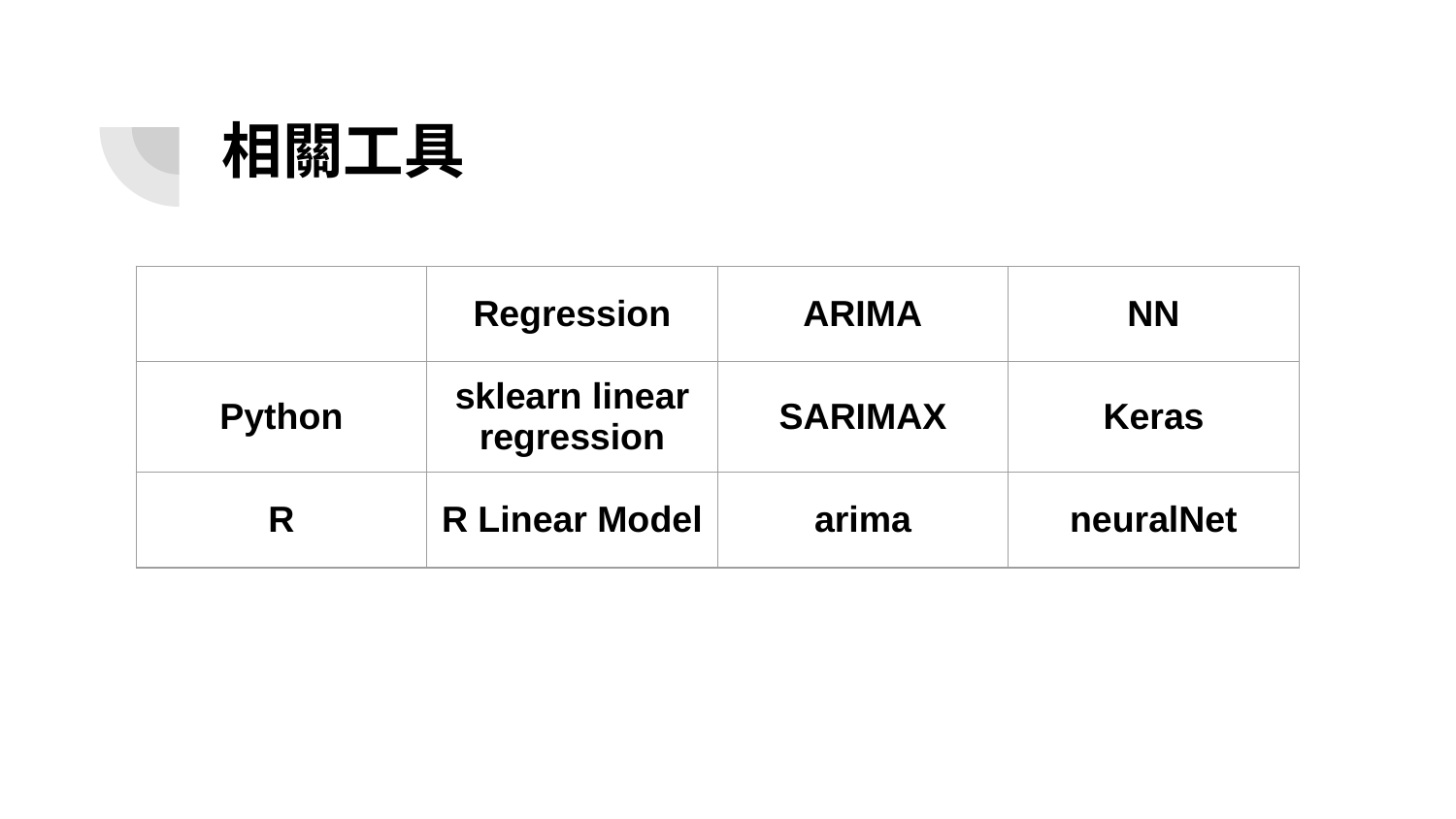

# 相關工具
|  | Regression | ARIMA | NN |
| --- | --- | --- | --- |
| Python | sklearn linear regression | SARIMAX | Keras |
| R | R Linear Model | arima | neuralNet |